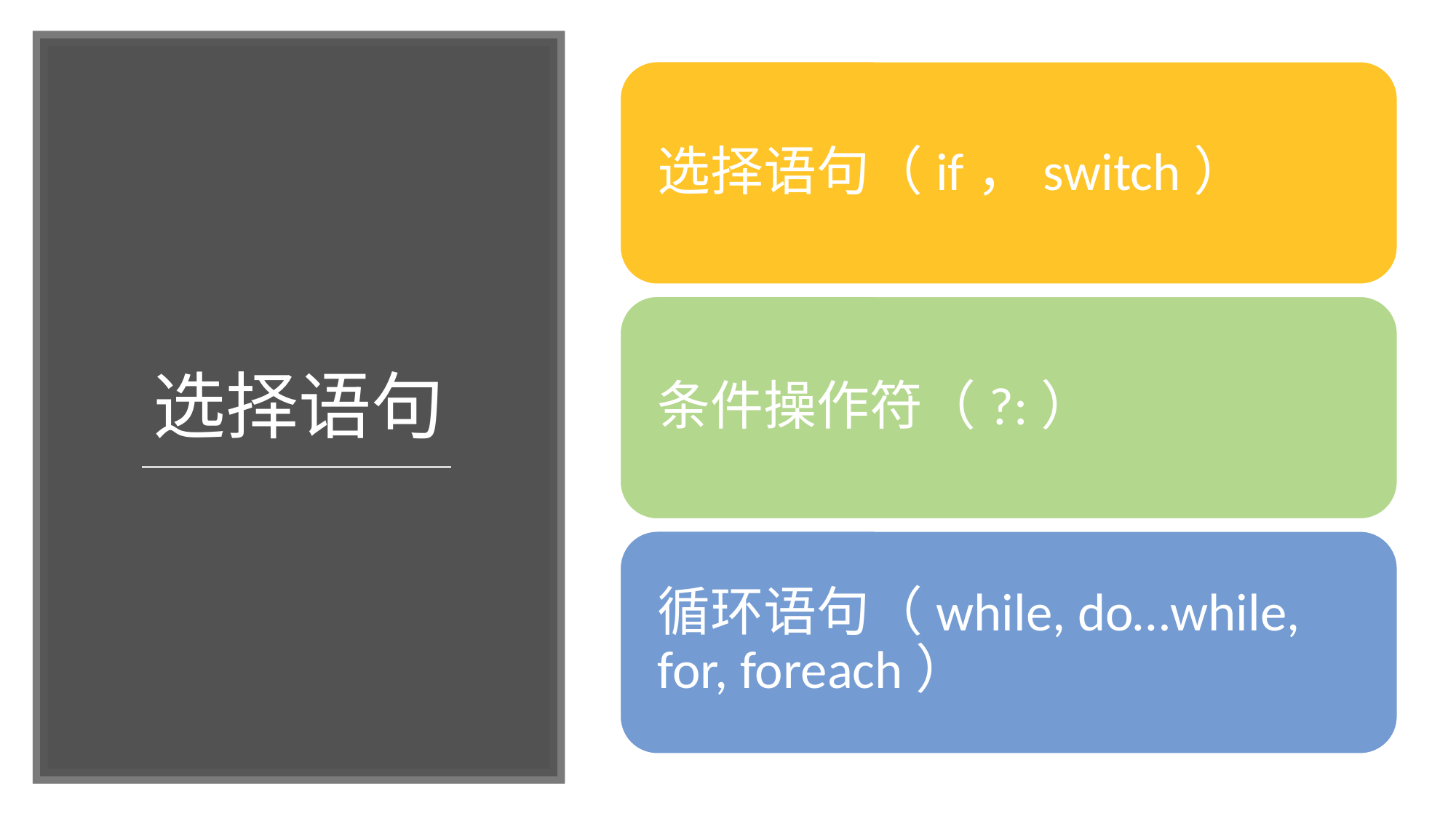

选择语句（if，switch）
条件操作符（?:）
循环语句（while, do…while, for, foreach）
# 选择语句